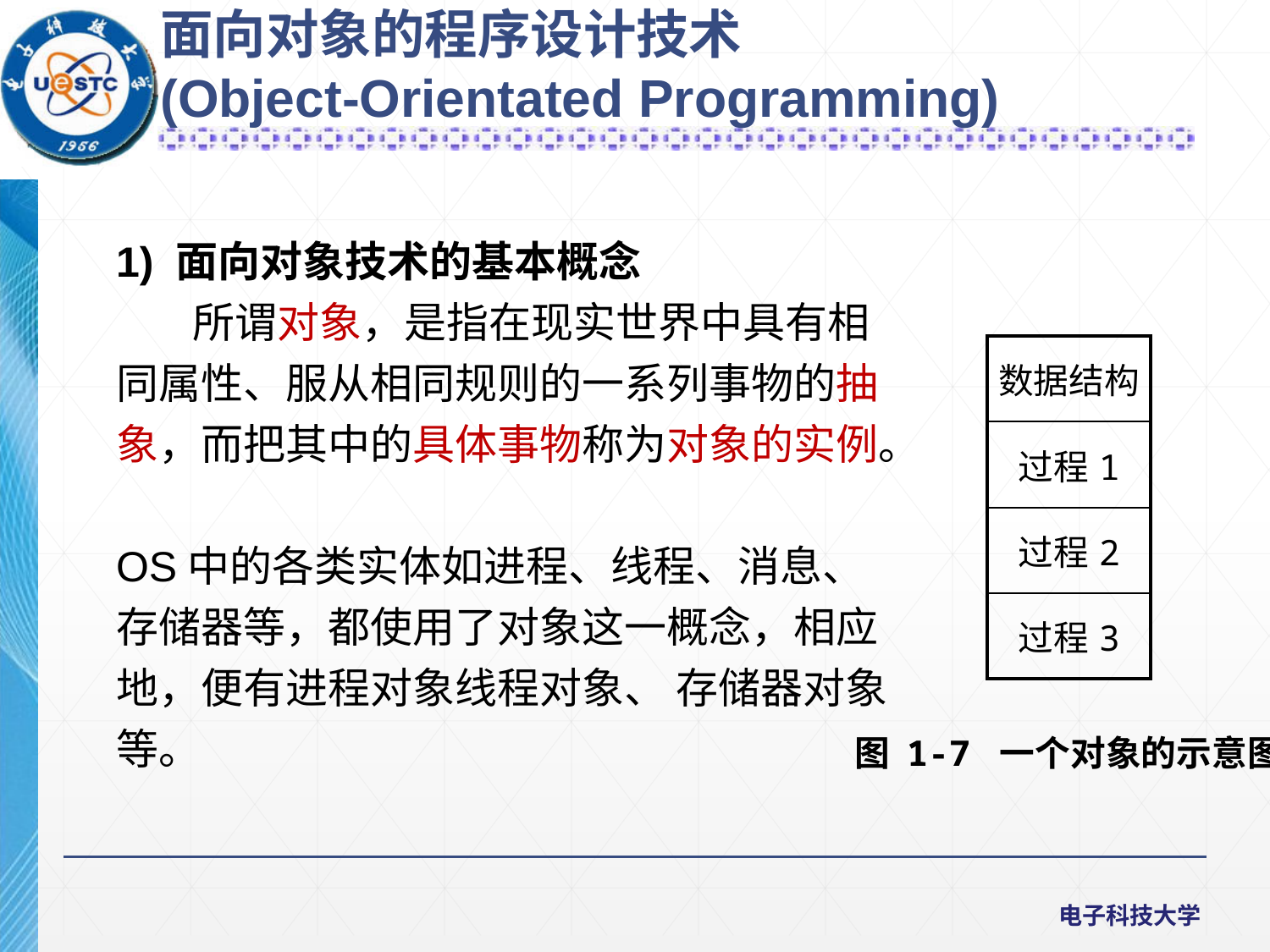

面向对象的程序设计技术
(Object-Orientated Programming)
1) 面向对象技术的基本概念
       所谓对象，是指在现实世界中具有相同属性、服从相同规则的一系列事物的抽象，而把其中的具体事物称为对象的实例。

OS中的各类实体如进程、线程、消息、存储器等，都使用了对象这一概念，相应地，便有进程对象线程对象、 存储器对象等。
| 数据结构 |
| --- |
| 过程1 |
| 过程2 |
| 过程3 |
图 1-7 一个对象的示意图